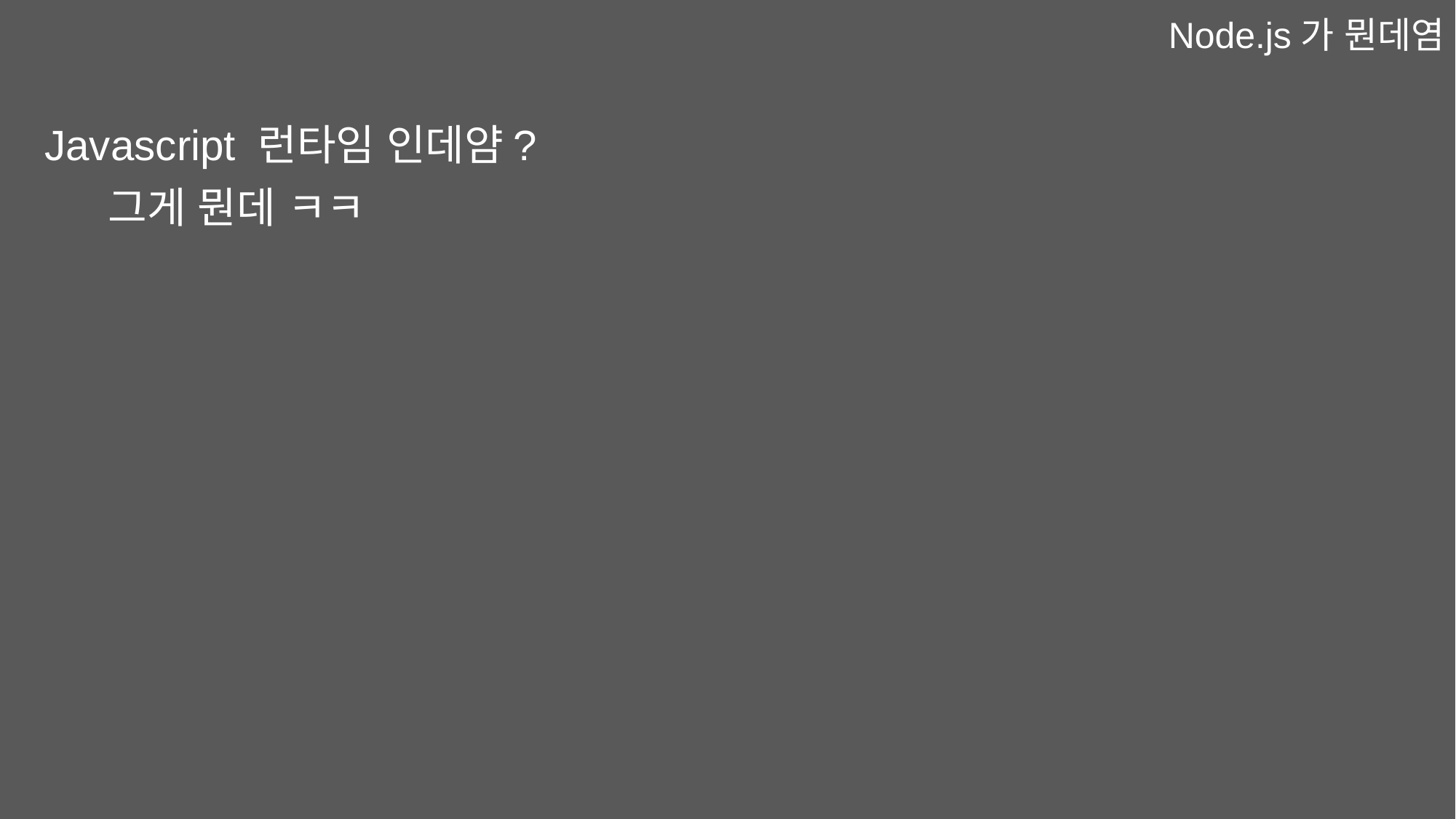

Node.js가 뭔데염
Javascript 런타임 인데얌?
그게 뭔데 ㅋㅋ